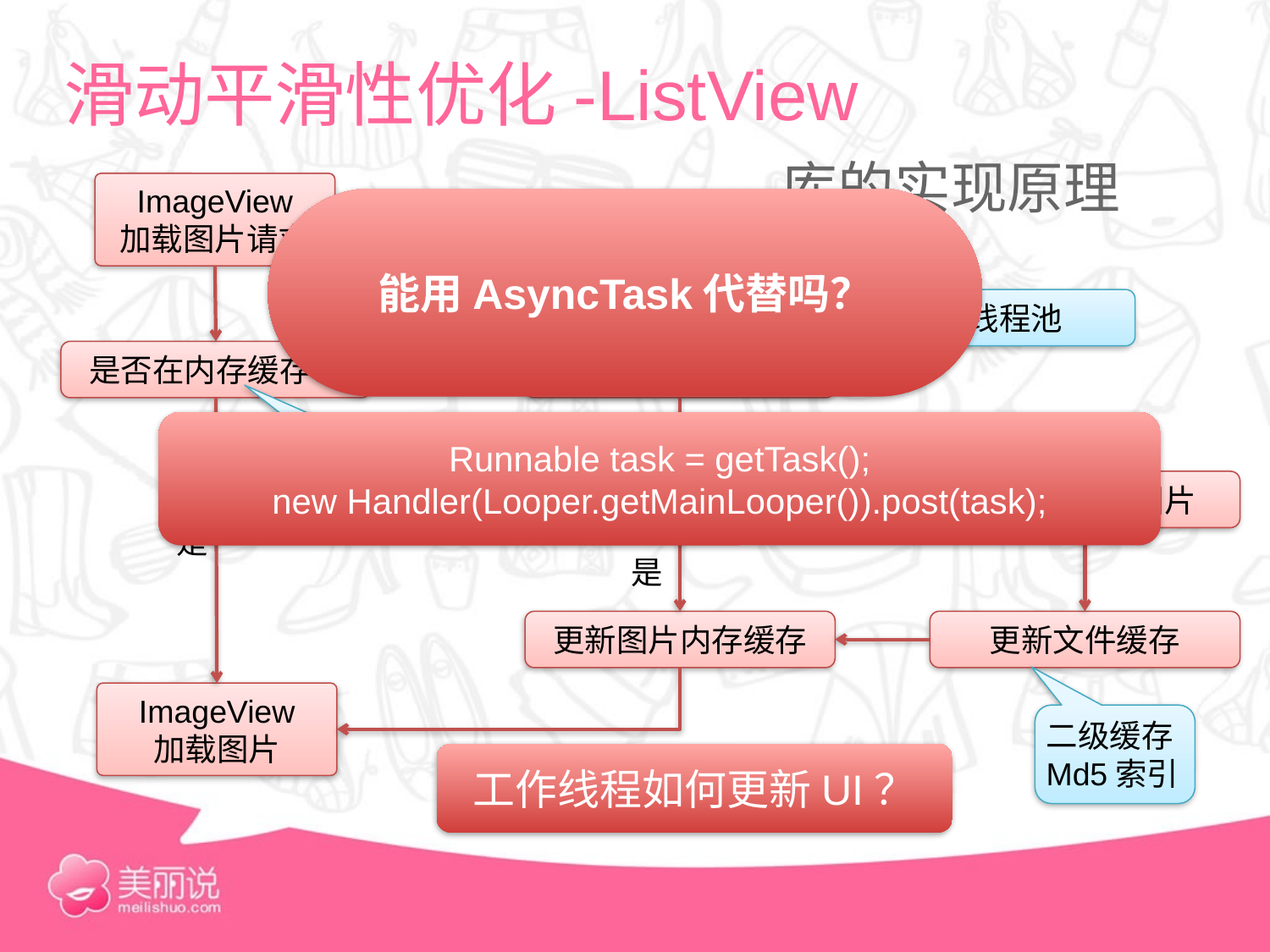

# 滑动平滑性优化-ListView
库的实现原理
ImageView
加载图片请求
能用AsyncTask代替吗？
线程池
否
是否在内存缓存？
开启Thread
Runnable task = getTask();
new Handler(Looper.getMainLooper()).post(task);
一级缓存
LruCache
否
是否在文件系统？
从网络加载图片
是
是
更新图片内存缓存
更新文件缓存
ImageView
加载图片
二级缓存
Md5索引
工作线程如何更新UI？
14